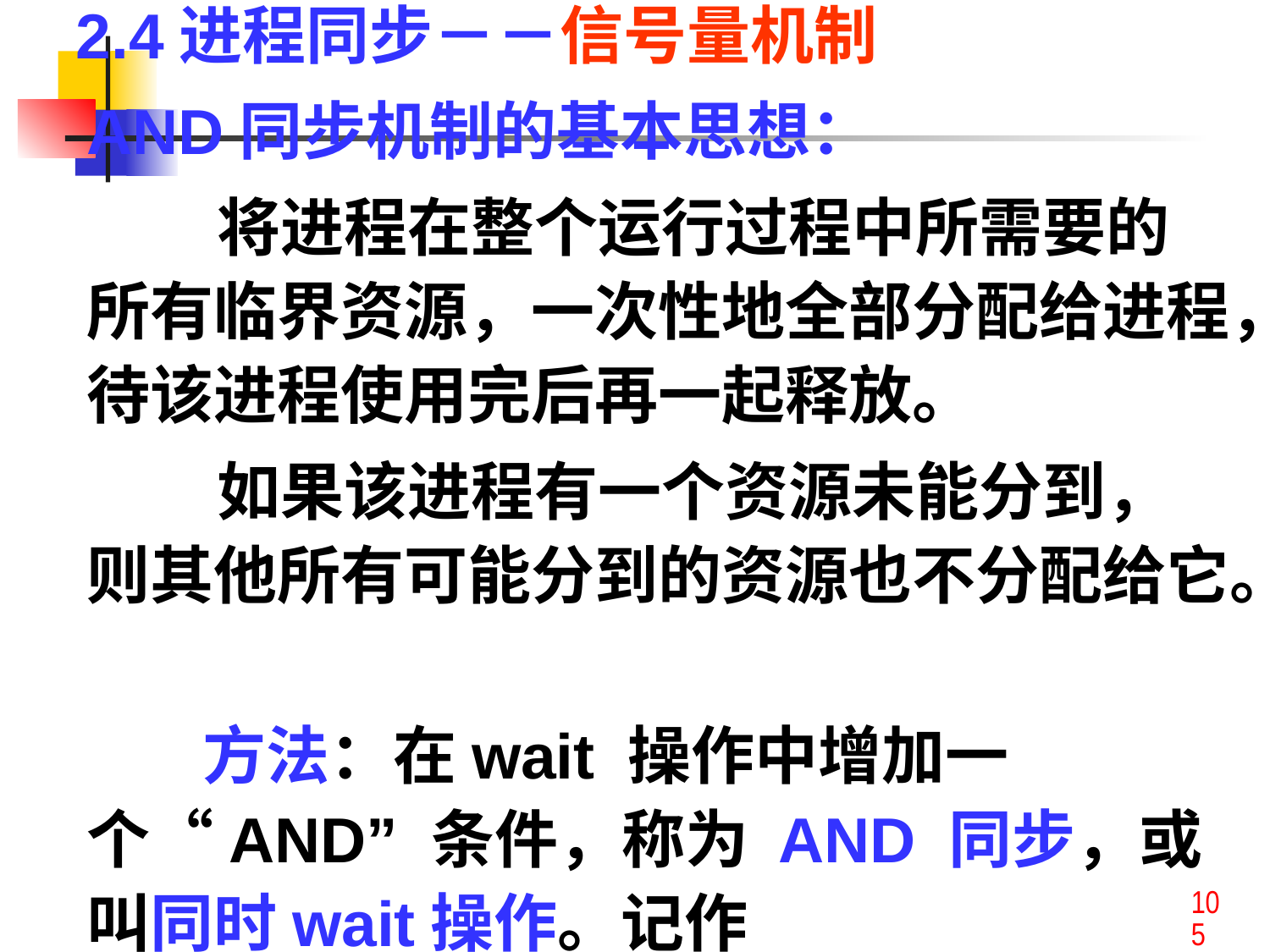

2.4进程同步－－信号量机制
AND同步机制的基本思想：
        将进程在整个运行过程中所需要的所有临界资源，一次性地全部分配给进程，待该进程使用完后再一起释放。
        如果该进程有一个资源未能分到，则其他所有可能分到的资源也不分配给它。
       方法：在wait 操作中增加一个“AND” 条件，称为 AND 同步，或叫同时wait操作。记作 Swait( Simultaneous Wait).
105